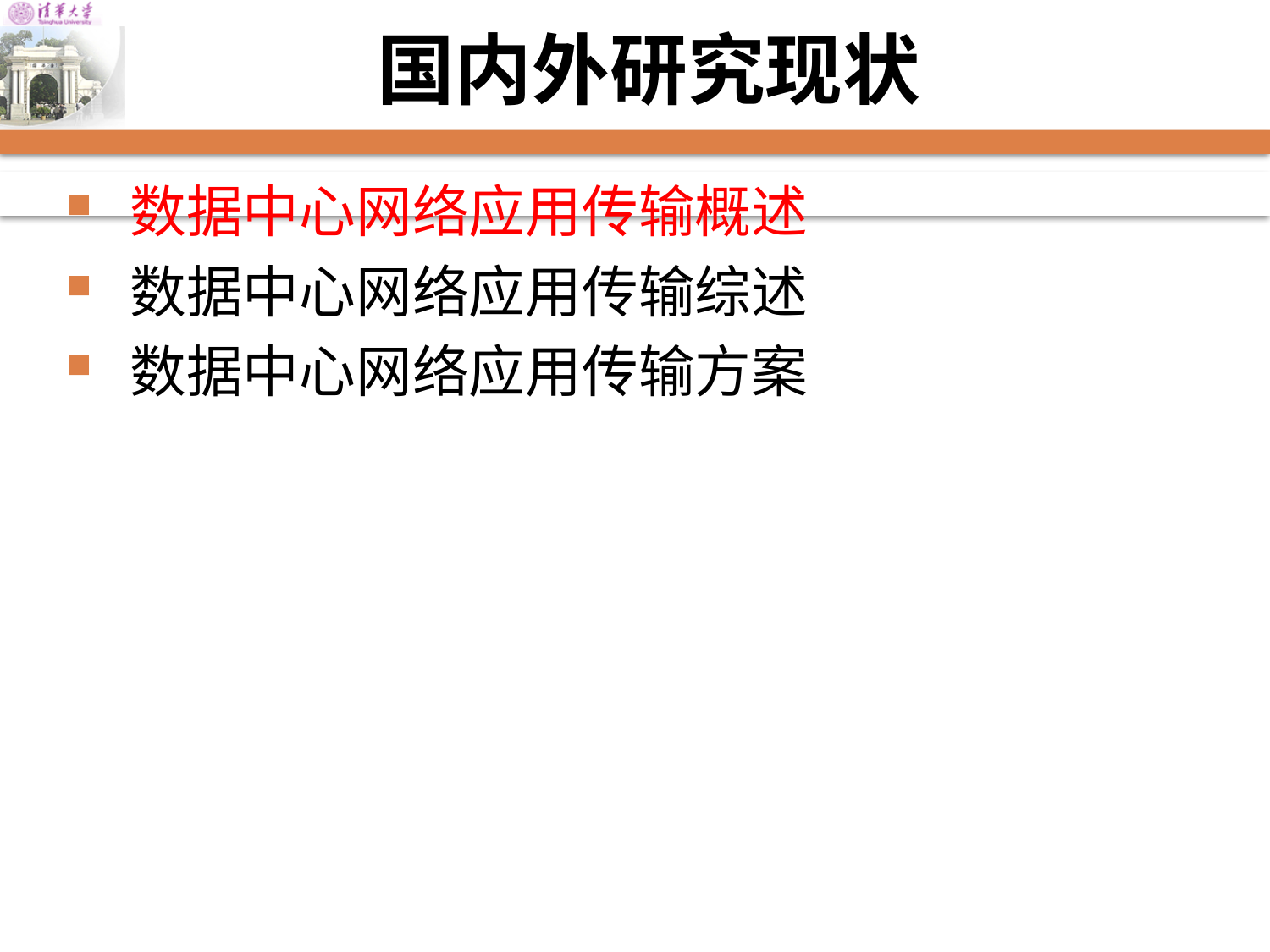

# 国内外研究现状
数据中心网络应用传输概述
数据中心网络应用传输综述
数据中心网络应用传输方案